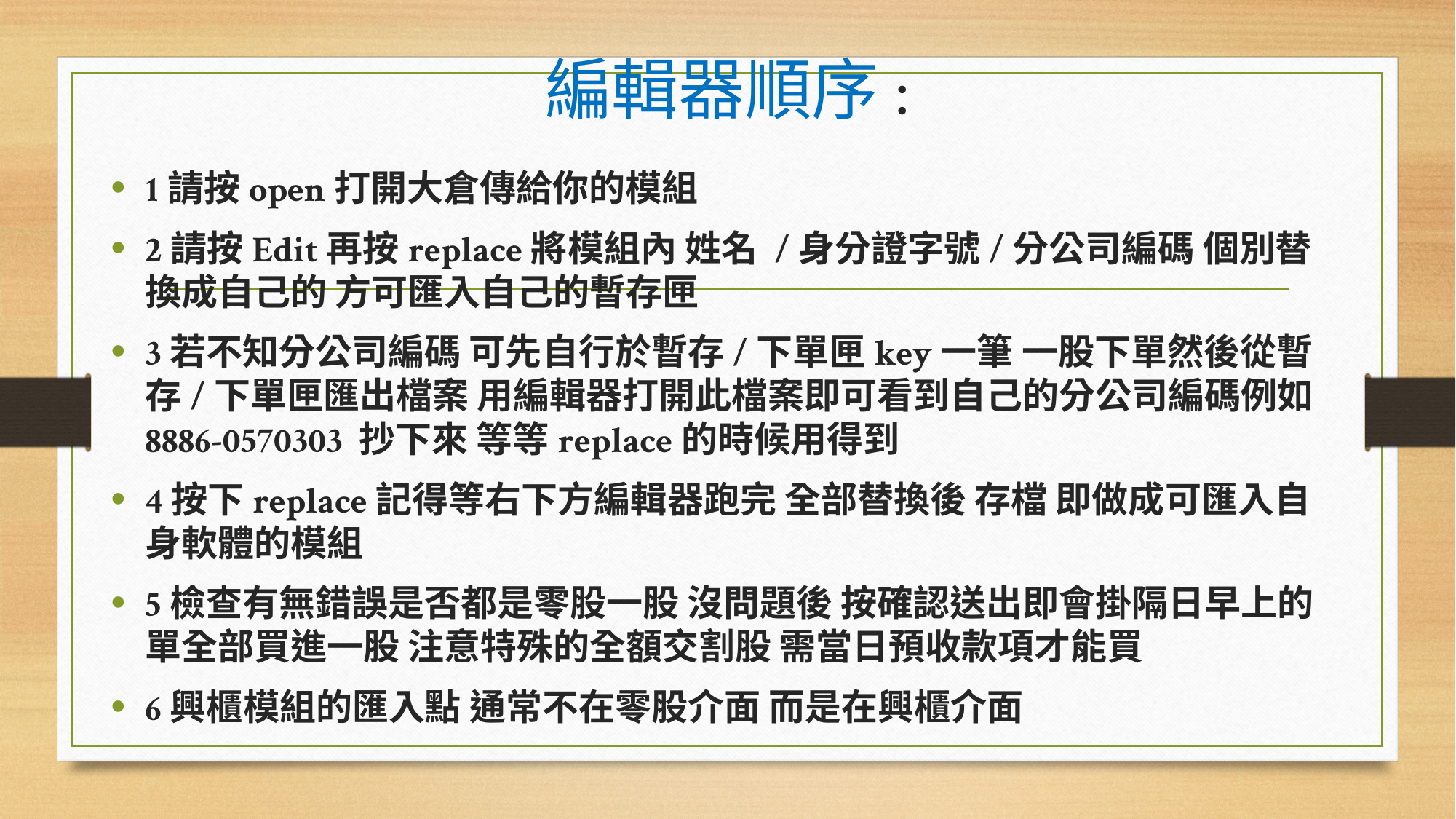

# 編輯器順序:
1請按open打開大倉傳給你的模組
2請按Edit再按replace將模組內 姓名 /身分證字號/分公司編碼 個別替換成自己的 方可匯入自己的暫存匣
3若不知分公司編碼 可先自行於暫存/下單匣key一筆 一股下單然後從暫存/下單匣匯出檔案 用編輯器打開此檔案即可看到自己的分公司編碼例如8886-0570303 抄下來 等等replace的時候用得到
4按下replace記得等右下方編輯器跑完 全部替換後 存檔 即做成可匯入自身軟體的模組
5檢查有無錯誤是否都是零股一股 沒問題後 按確認送出即會掛隔日早上的單全部買進一股 注意特殊的全額交割股 需當日預收款項才能買
6興櫃模組的匯入點 通常不在零股介面 而是在興櫃介面